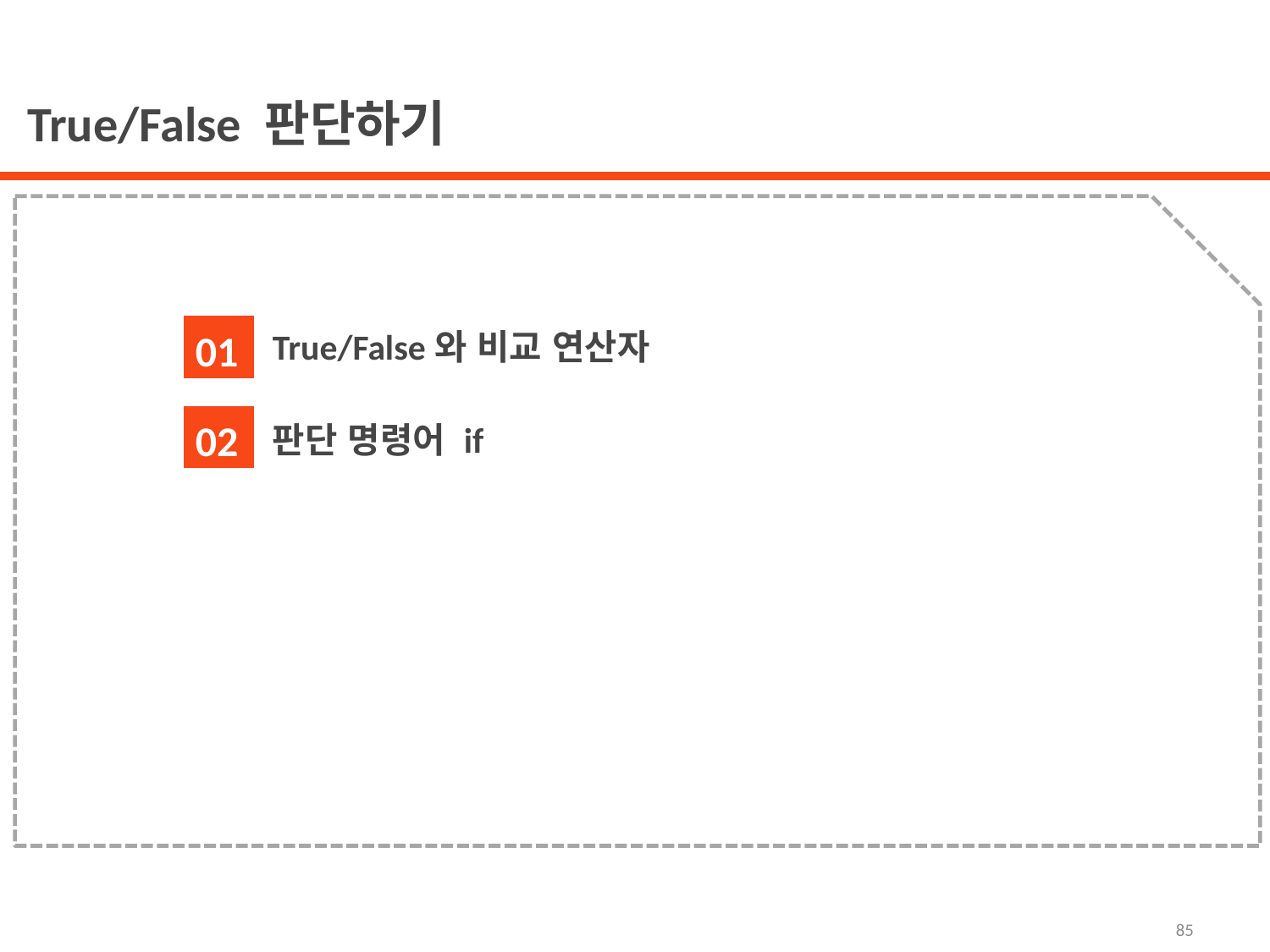

True/False 판단하기

True/False와 비교 연산자

판단 명령어 if

01

02
85